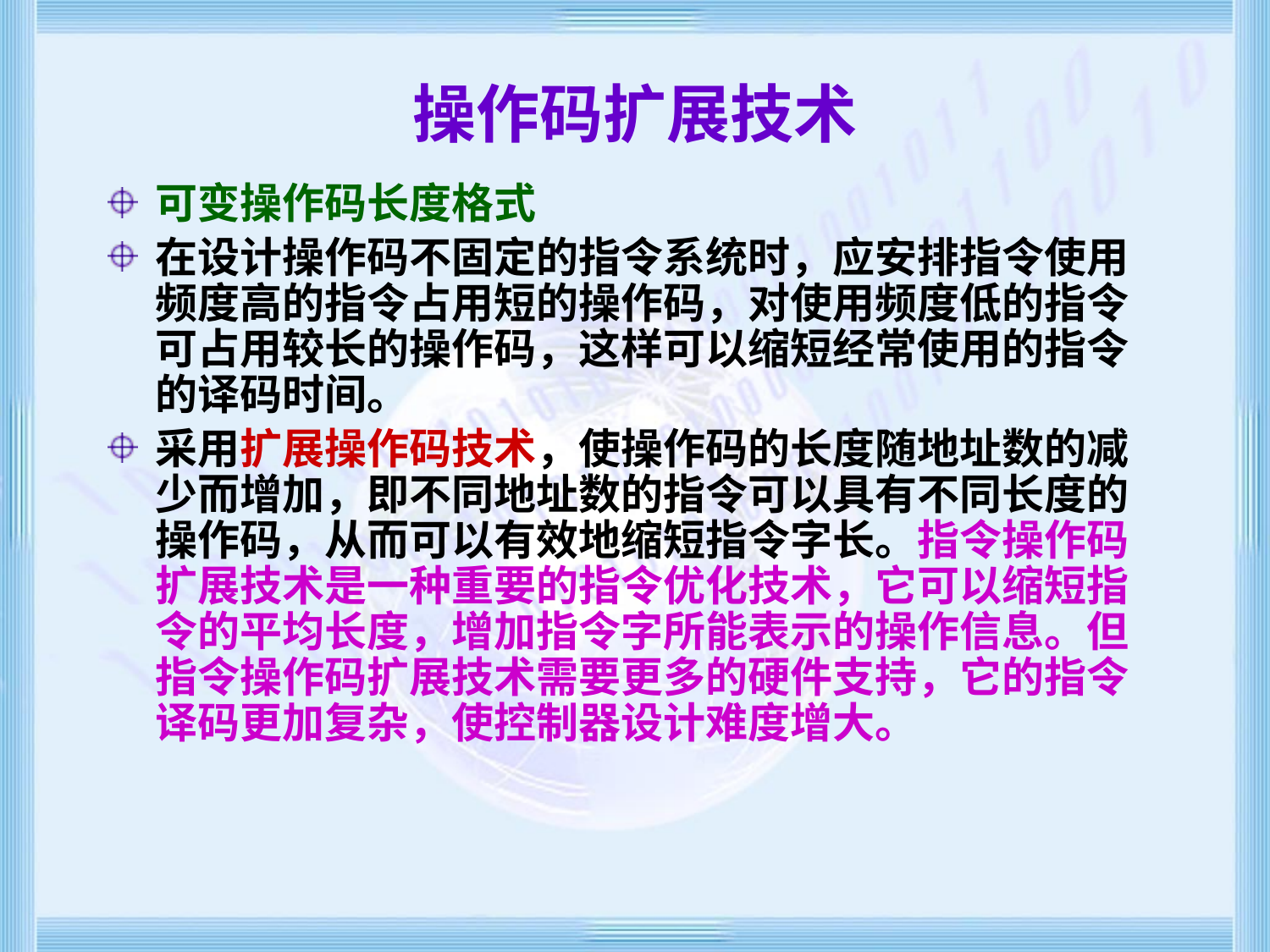

# 操作码扩展技术
可变操作码长度格式
在设计操作码不固定的指令系统时，应安排指令使用频度高的指令占用短的操作码，对使用频度低的指令可占用较长的操作码，这样可以缩短经常使用的指令的译码时间。
采用扩展操作码技术，使操作码的长度随地址数的减少而增加，即不同地址数的指令可以具有不同长度的操作码，从而可以有效地缩短指令字长。指令操作码扩展技术是一种重要的指令优化技术，它可以缩短指令的平均长度，增加指令字所能表示的操作信息。但指令操作码扩展技术需要更多的硬件支持，它的指令译码更加复杂，使控制器设计难度增大。

22